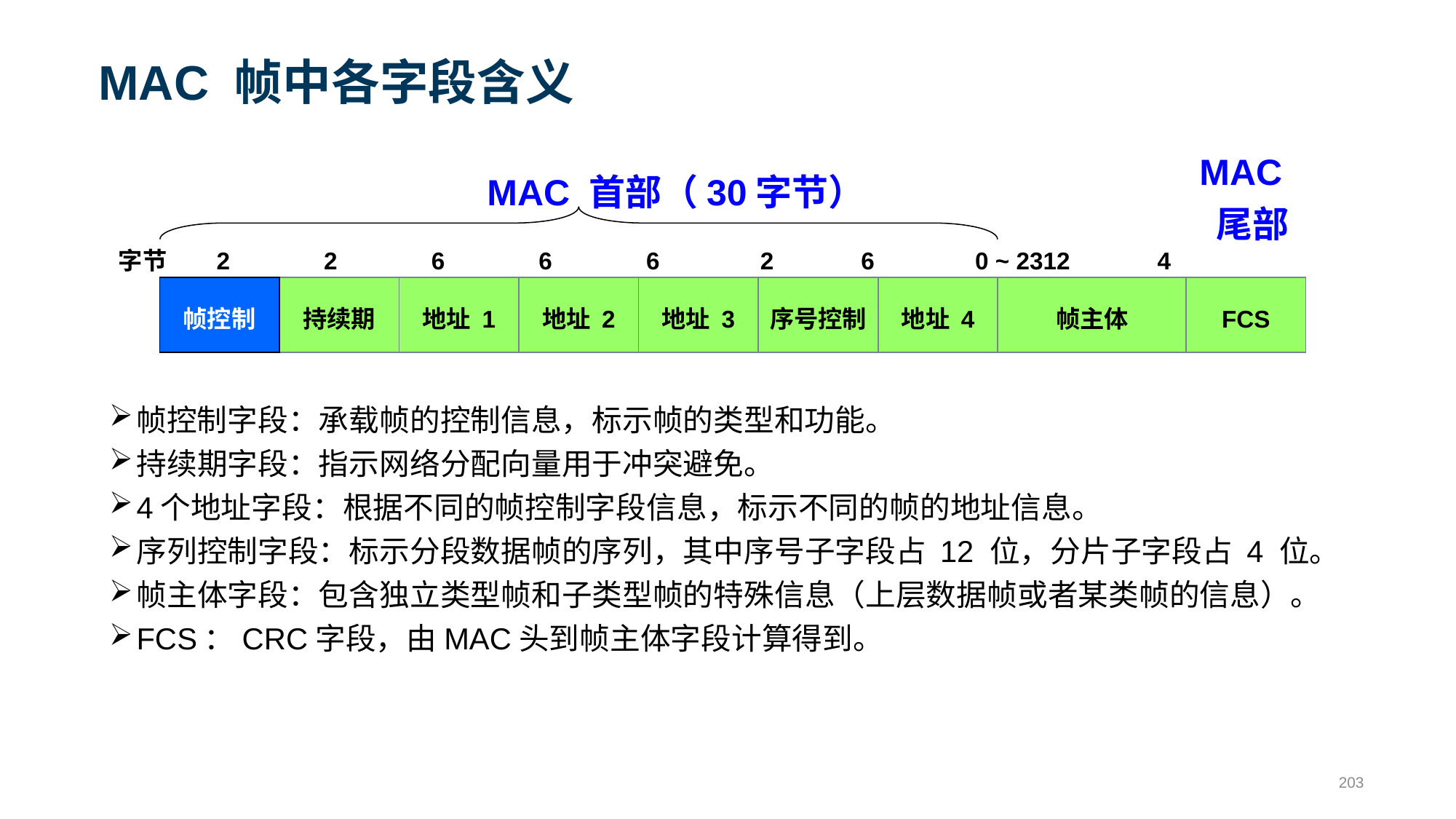

# MAC 帧中各字段含义
MAC
 尾部
MAC 首部（30字节）
字节        2              2              6              6              6               2             6               0 ~ 2312             4
帧控制
持续期
地址 1
地址 2
地址 3
序号控制
地址 4
帧主体
FCS

帧控制字段：承载帧的控制信息，标示帧的类型和功能。
持续期字段：指示网络分配向量用于冲突避免。
4个地址字段：根据不同的帧控制字段信息，标示不同的帧的地址信息。
序列控制字段：标示分段数据帧的序列，其中序号子字段占 12 位，分片子字段占 4 位。
帧主体字段：包含独立类型帧和子类型帧的特殊信息（上层数据帧或者某类帧的信息）。
FCS：CRC字段，由MAC头到帧主体字段计算得到。
203